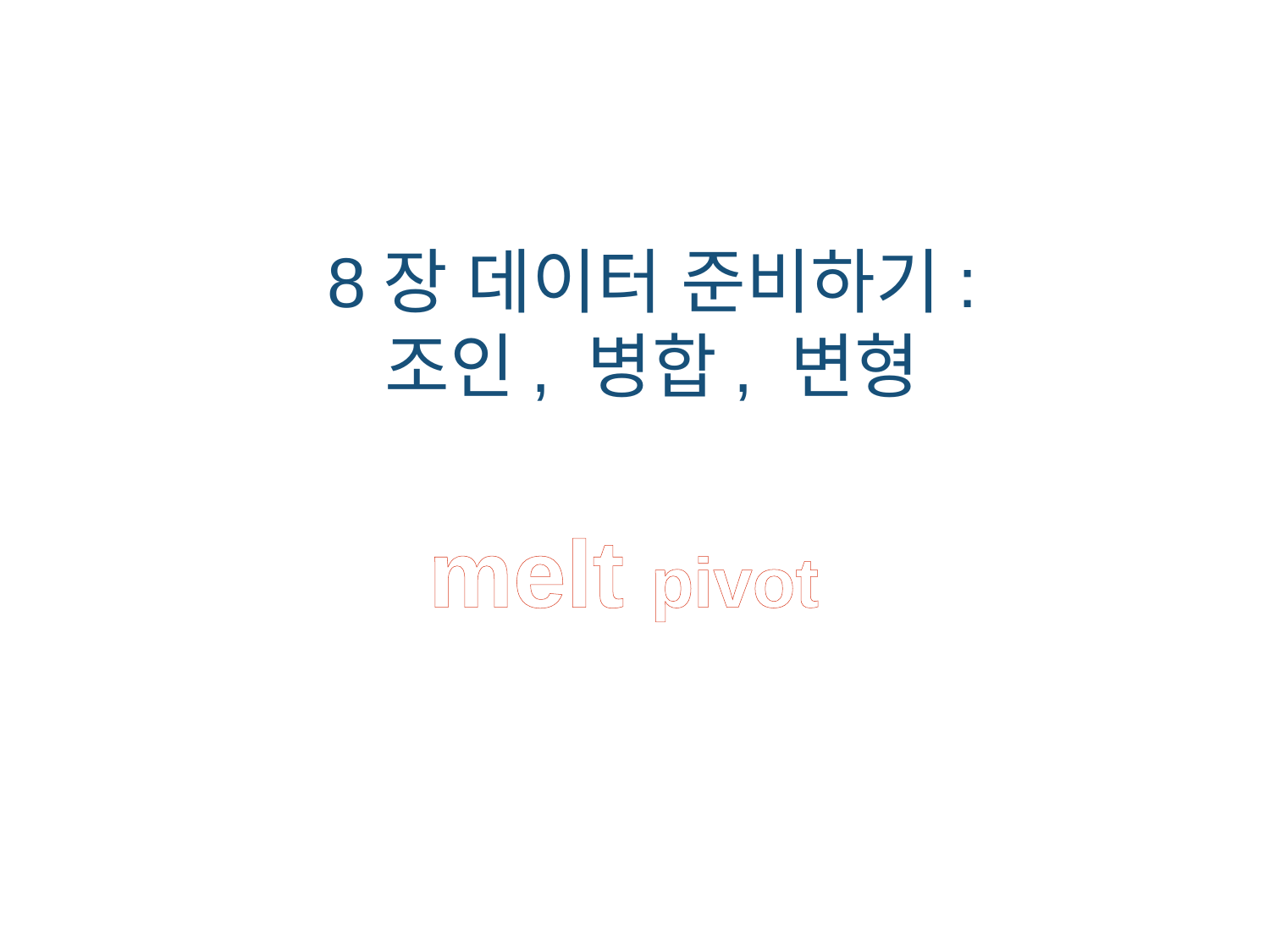

8장 데이터 준비하기:
조인, 병합, 변형
melt pivot